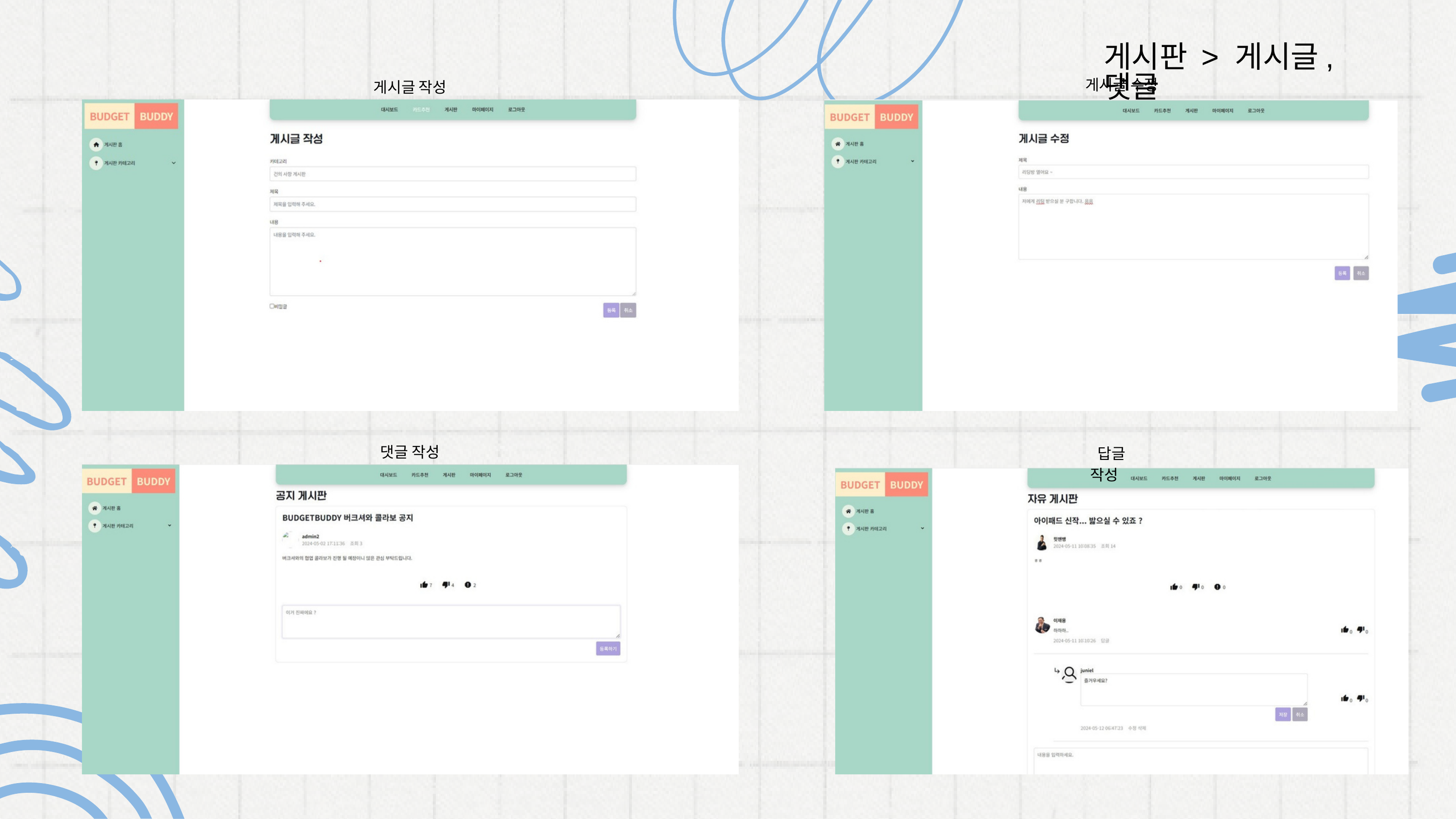

게시판 > 게시글, 댓글
게시글 수정
게시글 작성

댓글 작성
 답글 작성